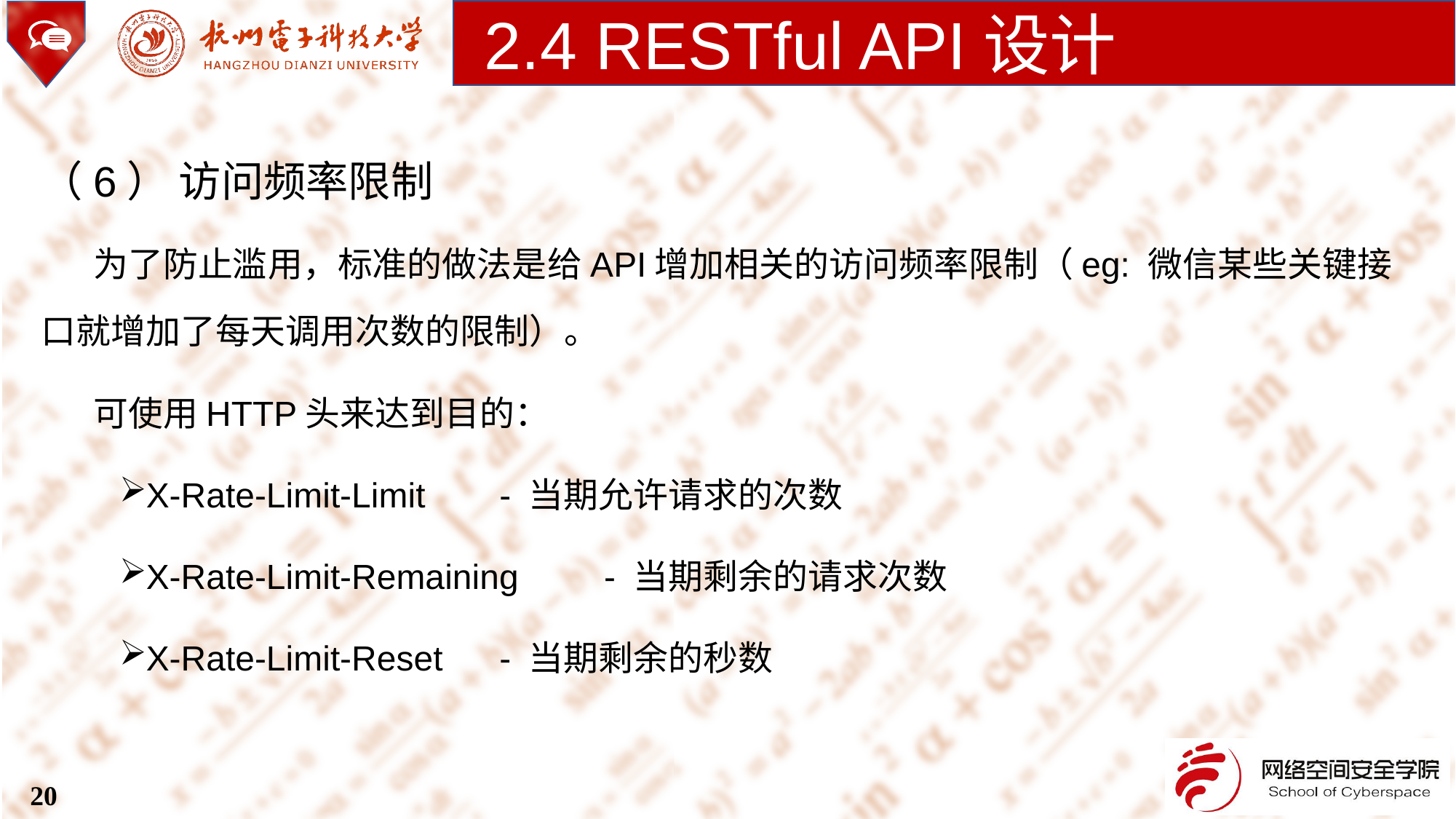

2.4 RESTful API设计
（6） 访问频率限制
为了防止滥用，标准的做法是给API增加相关的访问频率限制（eg: 微信某些关键接口就增加了每天调用次数的限制）。
可使用HTTP头来达到目的：
X-Rate-Limit-Limit 		- 当期允许请求的次数
X-Rate-Limit-Remaining 	- 当期剩余的请求次数
X-Rate-Limit-Reset 		- 当期剩余的秒数
20